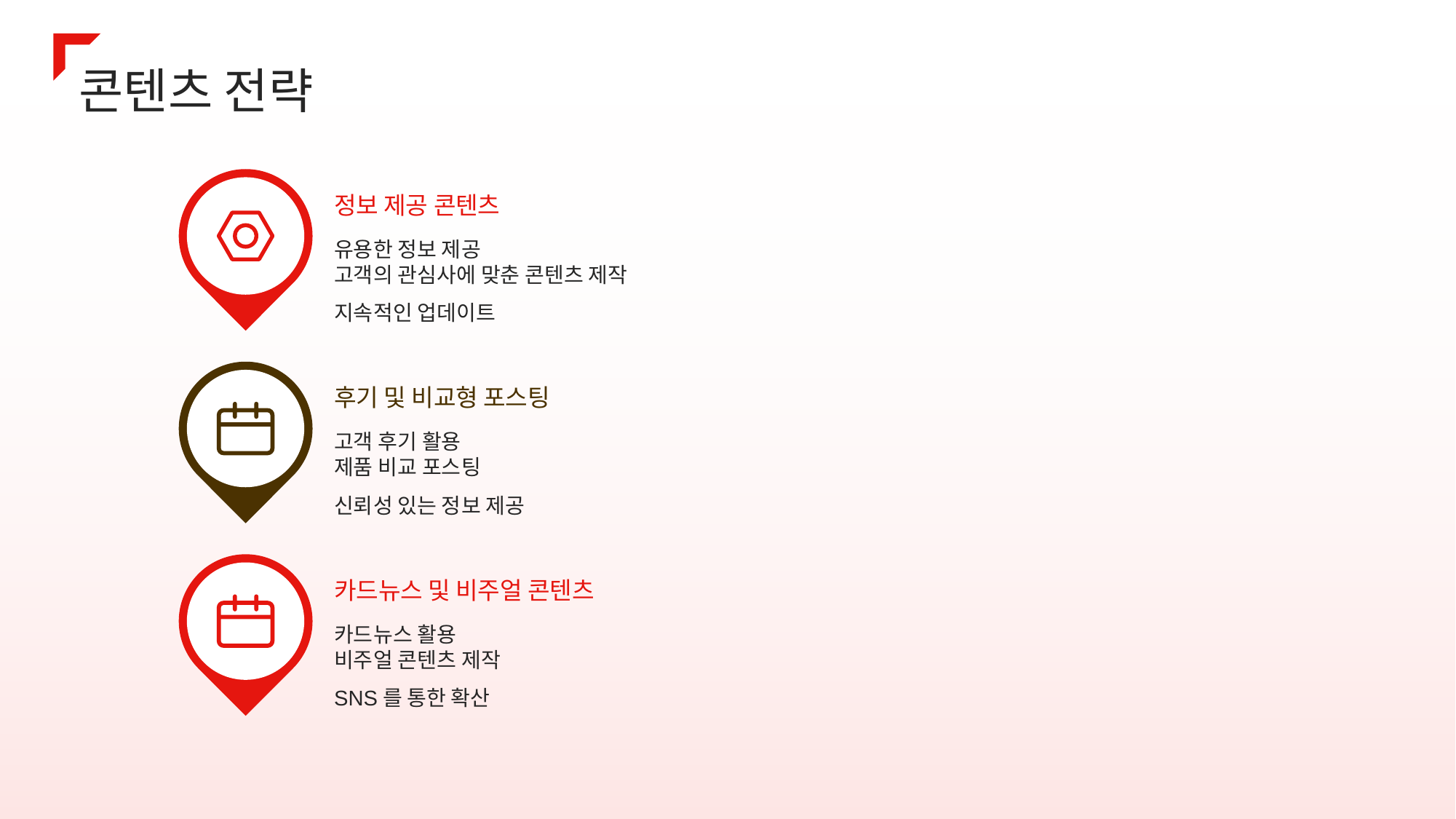

콘텐츠 전략

정보 제공 콘텐츠

유용한 정보 제공
고객의 관심사에 맞춘 콘텐츠 제작
지속적인 업데이트

후기 및 비교형 포스팅

고객 후기 활용
제품 비교 포스팅
신뢰성 있는 정보 제공

카드뉴스 및 비주얼 콘텐츠

카드뉴스 활용
비주얼 콘텐츠 제작
SNS를 통한 확산